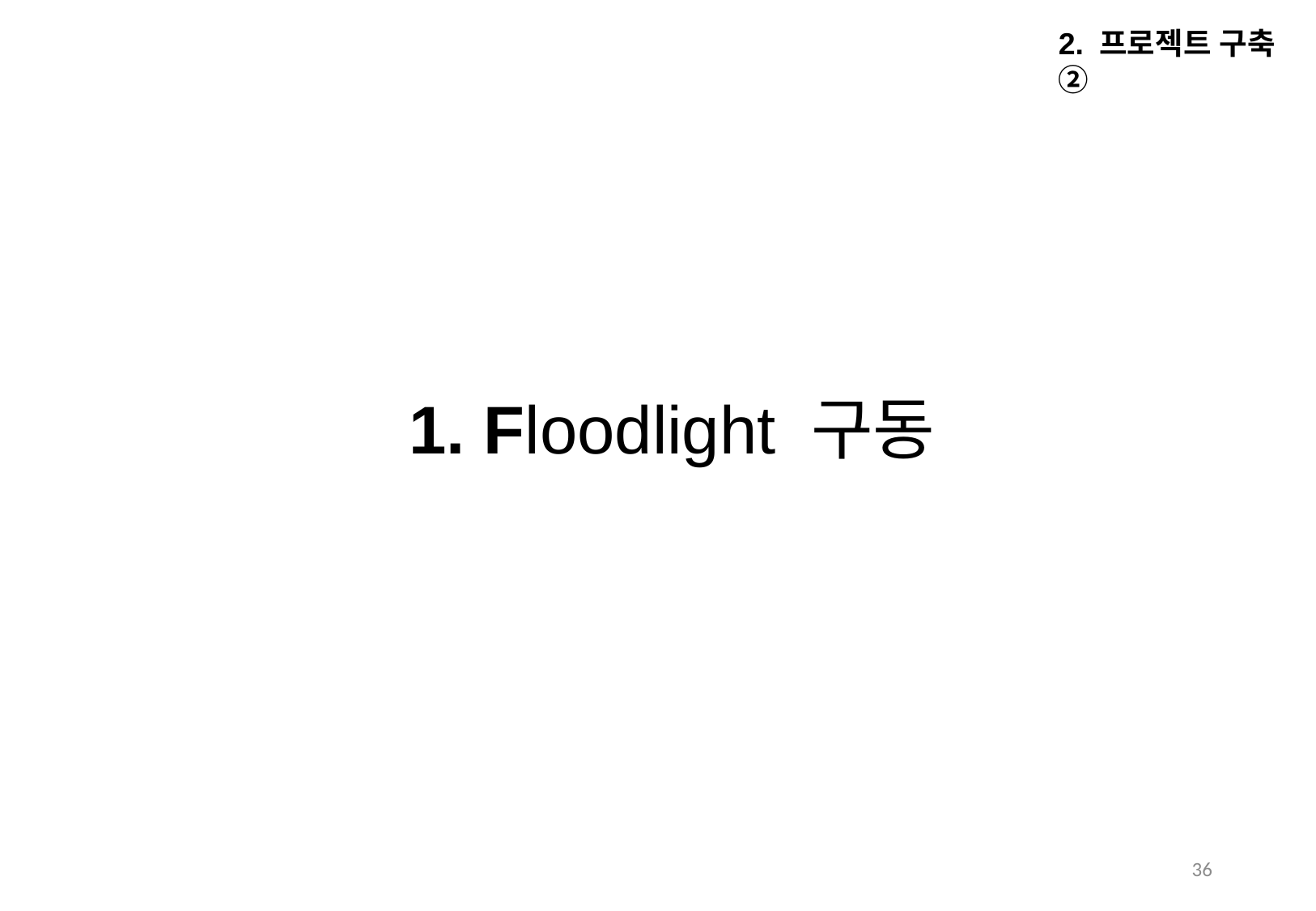

2. 프로젝트 구축 ②
1. Floodlight 구동
36